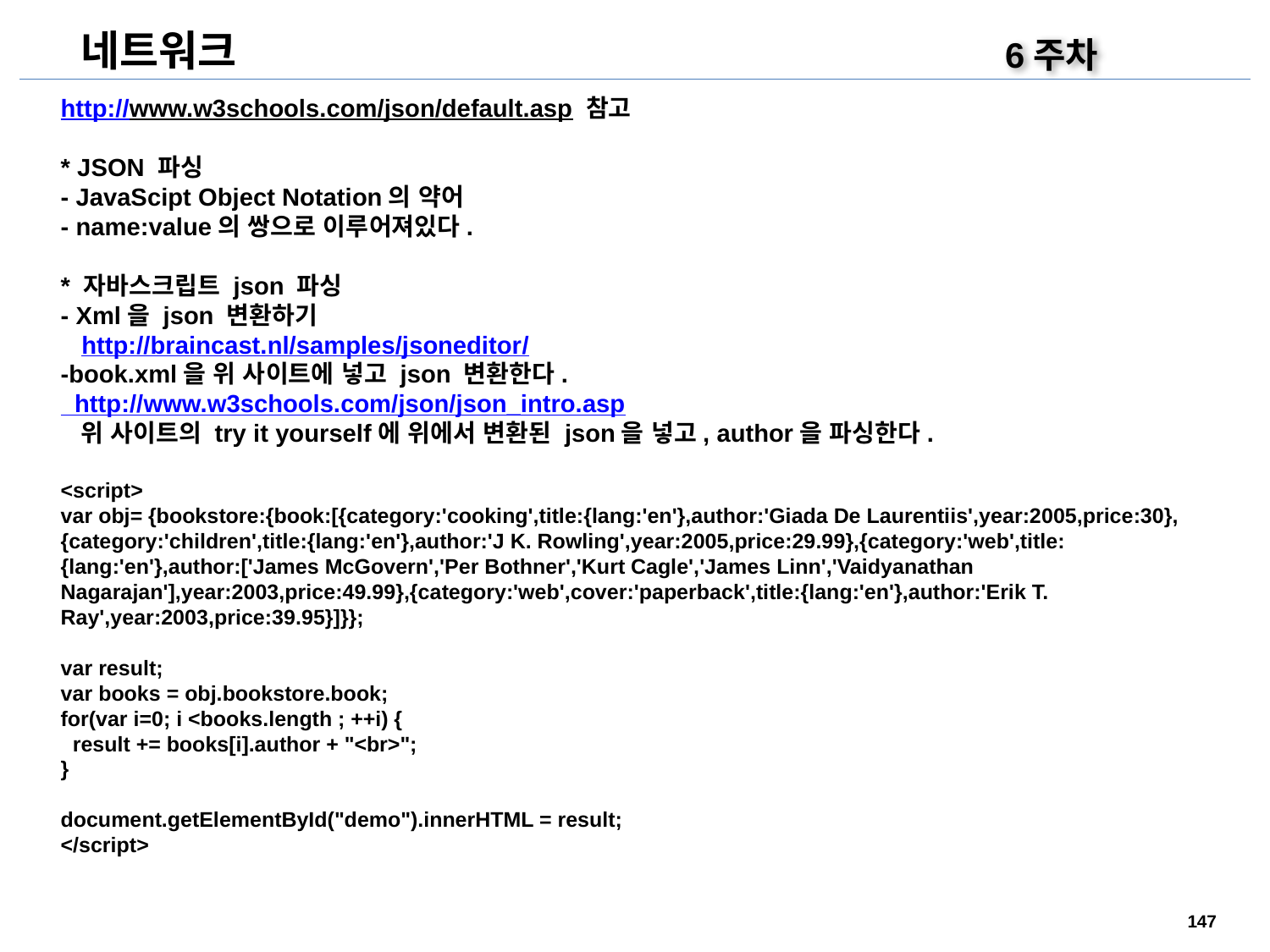

네트워크
6주차
http://www.w3schools.com/json/default.asp 참고

* JSON 파싱
- JavaScipt Object Notation의 약어
- name:value의 쌍으로 이루어져있다.

* 자바스크립트 json 파싱
- Xml을 json 변환하기
   http://braincast.nl/samples/jsoneditor/
-book.xml을 위 사이트에 넣고 json 변환한다.
  http://www.w3schools.com/json/json_intro.asp
  위 사이트의 try it yourself에 위에서 변환된 json을 넣고, author을 파싱한다.

<script>
var obj= {bookstore:{book:[{category:'cooking',title:{lang:'en'},author:'Giada De Laurentiis',year:2005,price:30},{category:'children',title:{lang:'en'},author:'J K. Rowling',year:2005,price:29.99},{category:'web',title:{lang:'en'},author:['James McGovern','Per Bothner','Kurt Cagle','James Linn','Vaidyanathan Nagarajan'],year:2003,price:49.99},{category:'web',cover:'paperback',title:{lang:'en'},author:'Erik T. Ray',year:2003,price:39.95}]}};

var result;
var books = obj.bookstore.book;
for(var i=0; i <books.length ; ++i) {
  result += books[i].author + "<br>";
}

document.getElementById("demo").innerHTML = result;
</script>